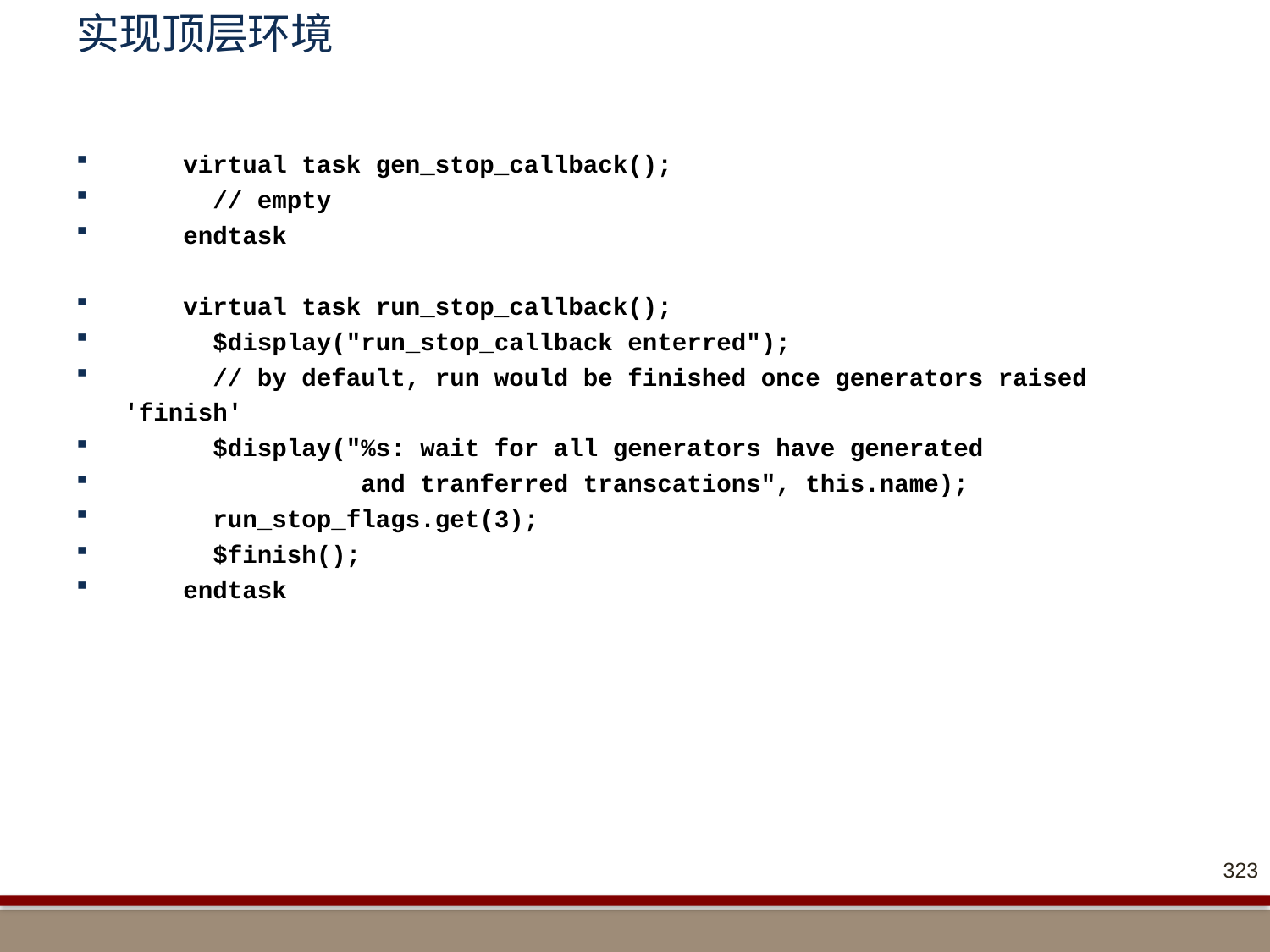

# 实现顶层环境
    virtual task gen_stop_callback();
      // empty
    endtask

    virtual task run_stop_callback();
      $display("run_stop_callback enterred");
      // by default, run would be finished once generators raised 'finish'
      $display("%s: wait for all generators have generated
                and tranferred transcations", this.name);
      run_stop_flags.get(3);
      $finish();
    endtask
323